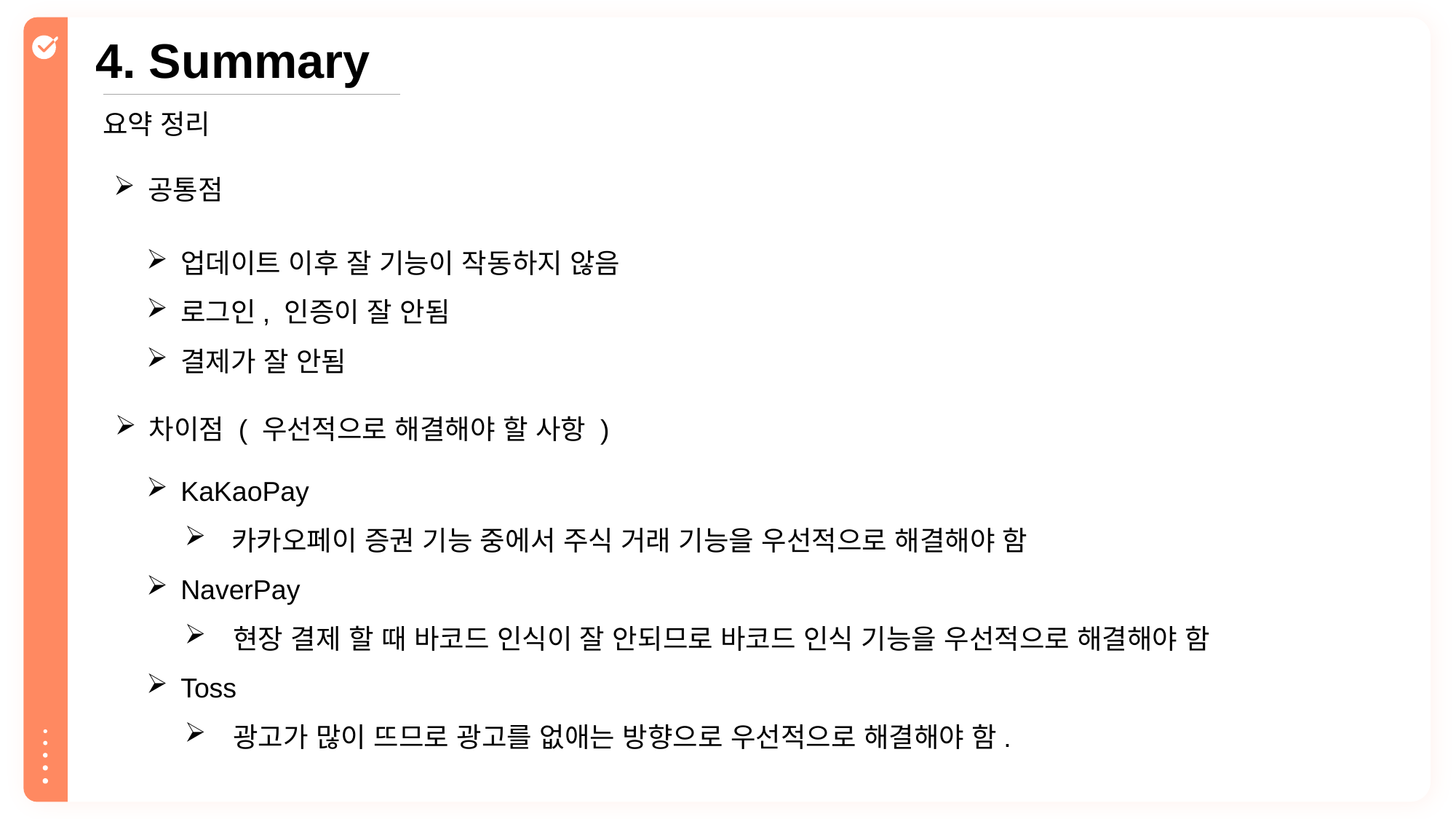

4. Summary

요약 정리
공통점
업데이트 이후 잘 기능이 작동하지 않음
로그인, 인증이 잘 안됨
결제가 잘 안됨
차이점 ( 우선적으로 해결해야 할 사항 )
KaKaoPay

NaverPay

Toss
 카카오페이 증권 기능 중에서 주식 거래 기능을 우선적으로 해결해야 함

 현장 결제 할 때 바코드 인식이 잘 안되므로 바코드 인식 기능을 우선적으로 해결해야 함

 광고가 많이 뜨므로 광고를 없애는 방향으로 우선적으로 해결해야 함.